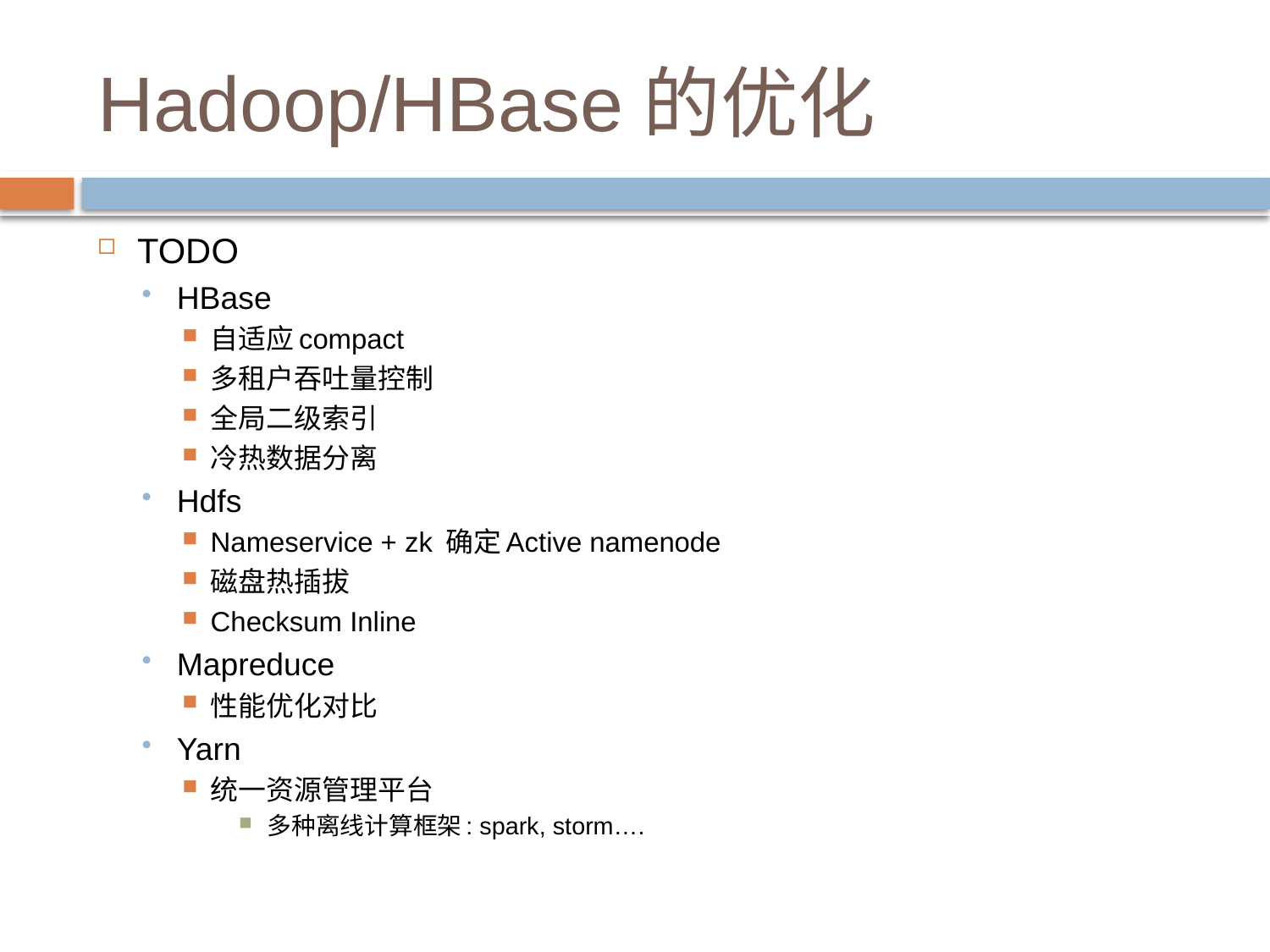

# Hadoop/HBase的优化
TODO
HBase
自适应compact
多租户吞吐量控制
全局二级索引
冷热数据分离
Hdfs
Nameservice + zk 确定Active namenode
磁盘热插拔
Checksum Inline
Mapreduce
性能优化对比
Yarn
统一资源管理平台
多种离线计算框架: spark, storm….